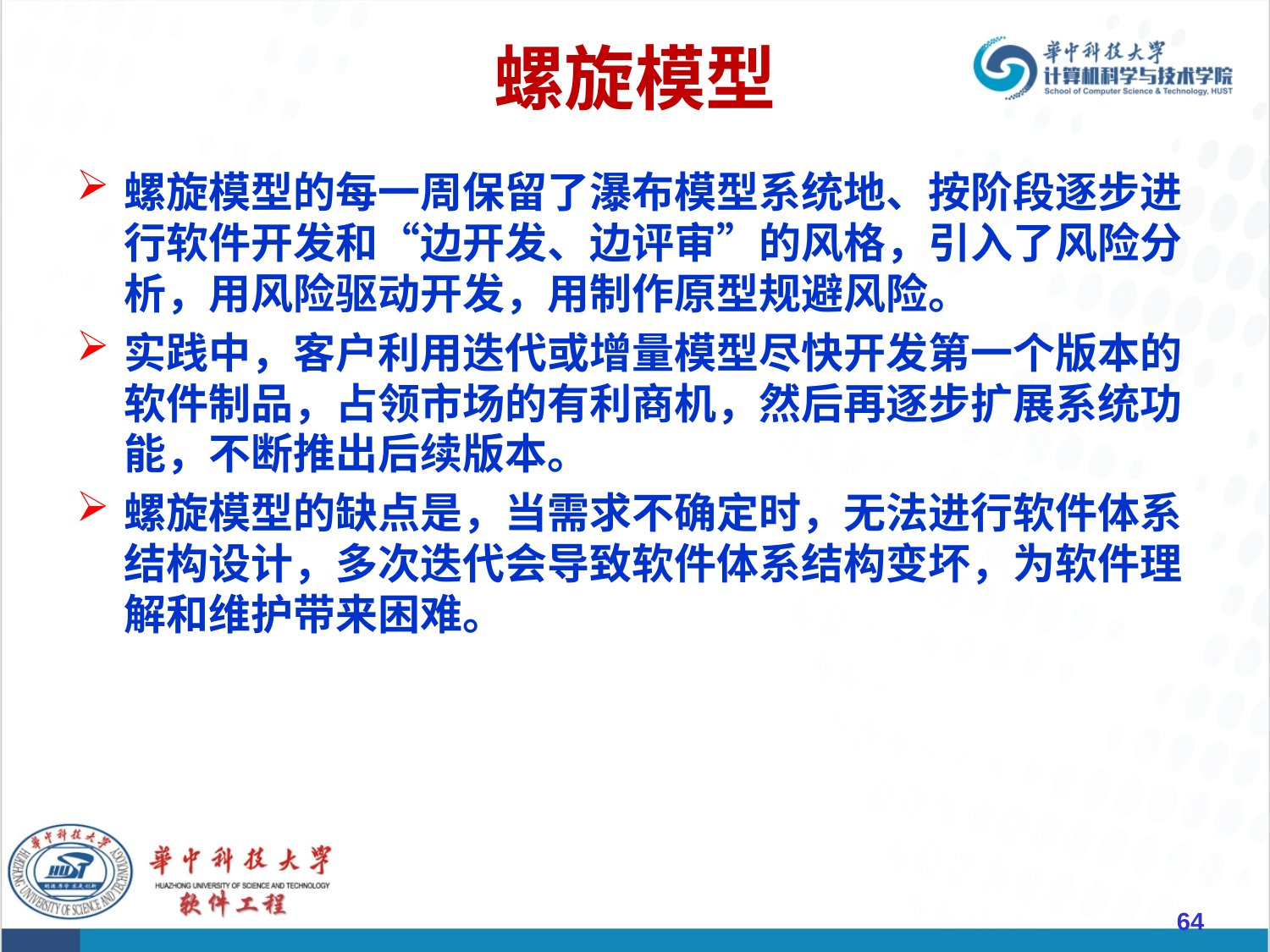

# 螺旋模型
螺旋模型的每一周保留了瀑布模型系统地、按阶段逐步进行软件开发和“边开发、边评审”的风格，引入了风险分析，用风险驱动开发，用制作原型规避风险。
实践中，客户利用迭代或增量模型尽快开发第一个版本的软件制品，占领市场的有利商机，然后再逐步扩展系统功能，不断推出后续版本。
螺旋模型的缺点是，当需求不确定时，无法进行软件体系结构设计，多次迭代会导致软件体系结构变坏，为软件理解和维护带来困难。
64